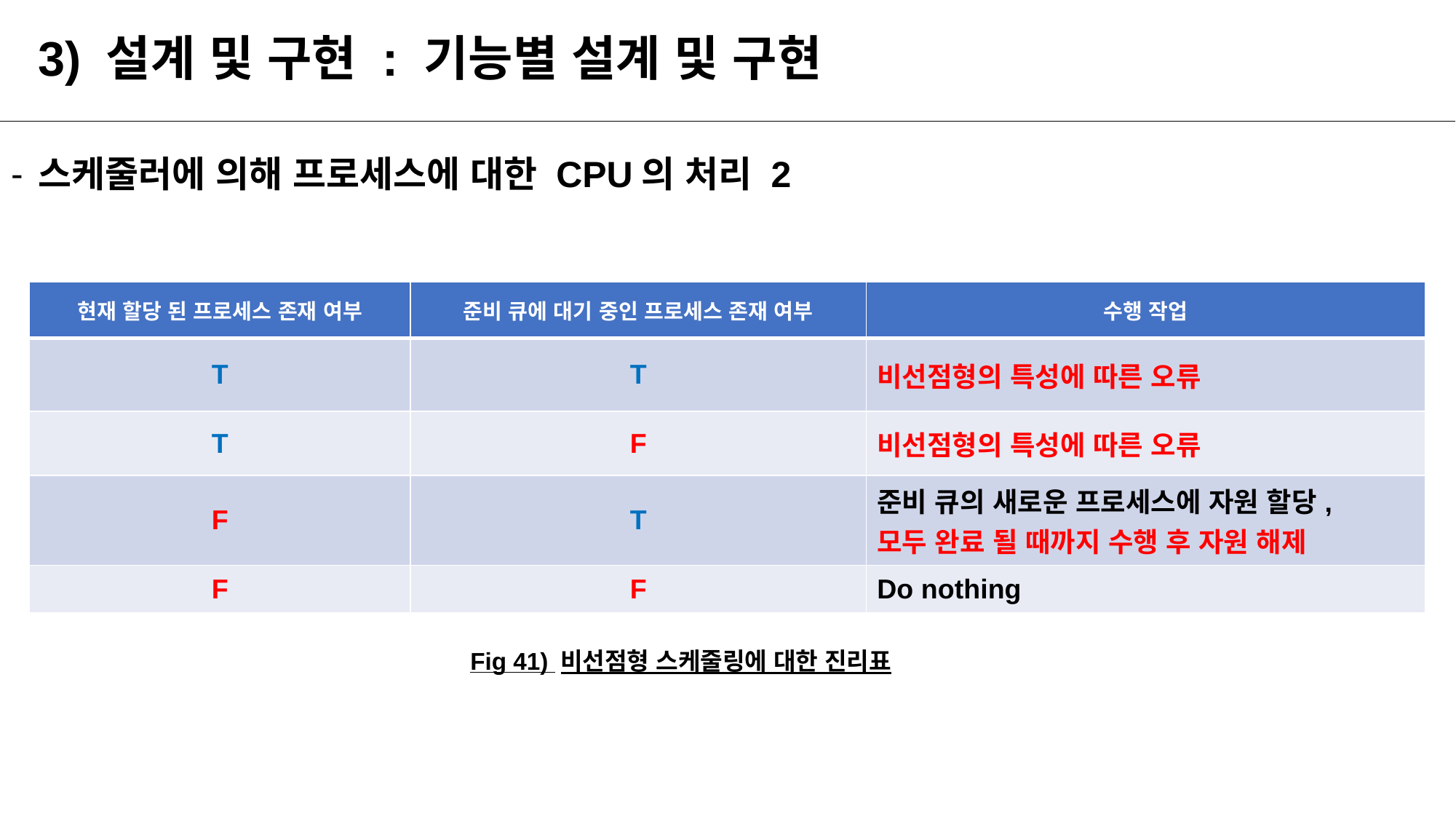

# 3) 설계 및 구현 : 기능별 설계 및 구현

스케줄러에 의해 프로세스에 대한 CPU의 처리 2

| 현재 할당 된 프로세스 존재 여부 | 준비 큐에 대기 중인 프로세스 존재 여부 | 수행 작업 |
| --- | --- | --- |
| T | T | 비선점형의 특성에 따른 오류 |
| T | F | 비선점형의 특성에 따른 오류 |
| F | T | 준비 큐의 새로운 프로세스에 자원 할당, 모두 완료 될 때까지 수행 후 자원 해제 |
| F | F | Do nothing |
Fig 41) 비선점형 스케줄링에 대한 진리표